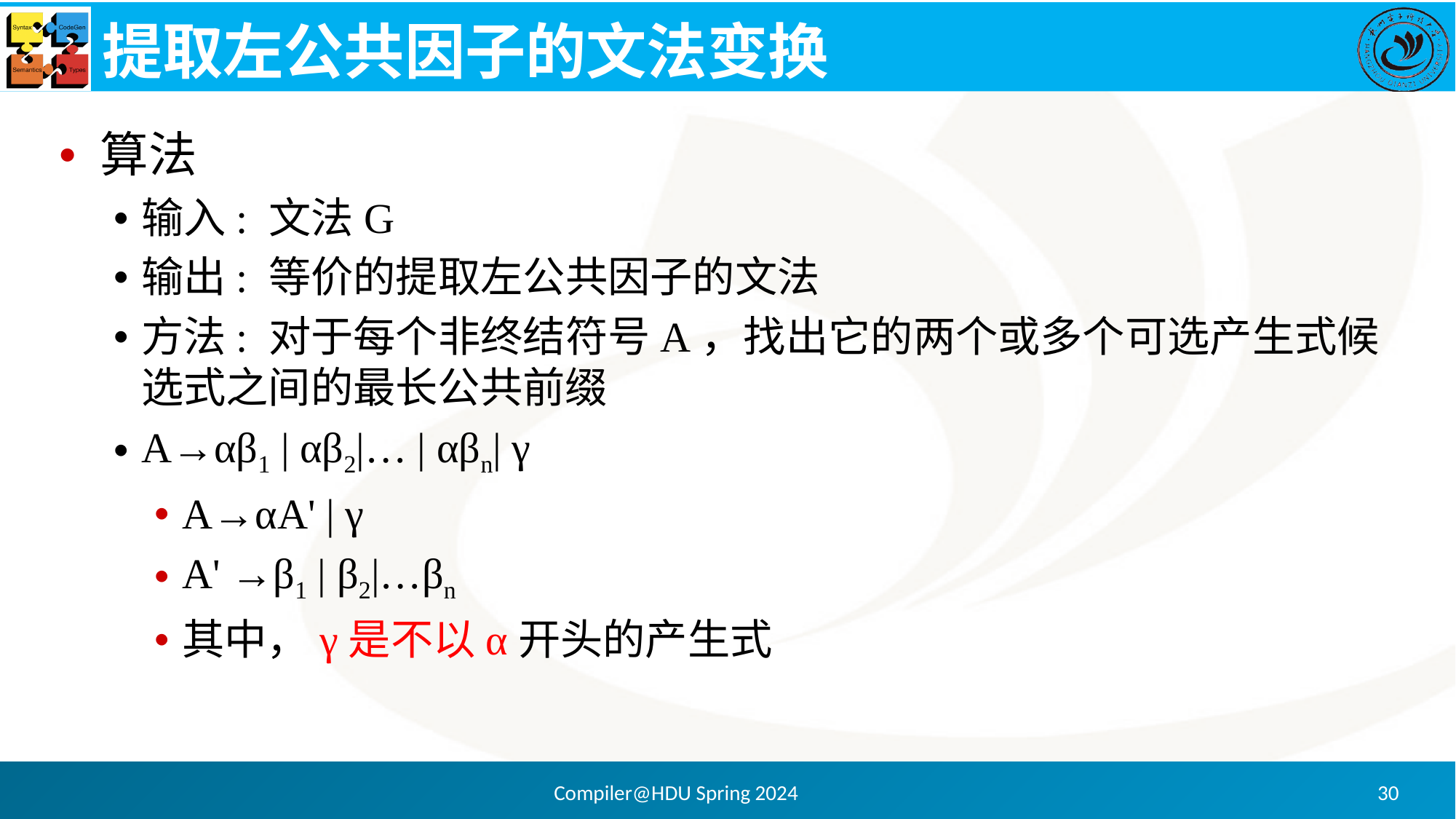

# 提取左公共因子的文法变换
算法
输入: 文法G
输出: 等价的提取左公共因子的文法
方法: 对于每个非终结符号A，找出它的两个或多个可选产生式候选式之间的最长公共前缀
A→αβ1 | αβ2|… | αβn| γ
A→αA' | γ
A' →β1 | β2|…βn
其中，γ是不以α开头的产生式
Compiler@HDU Spring 2024
30